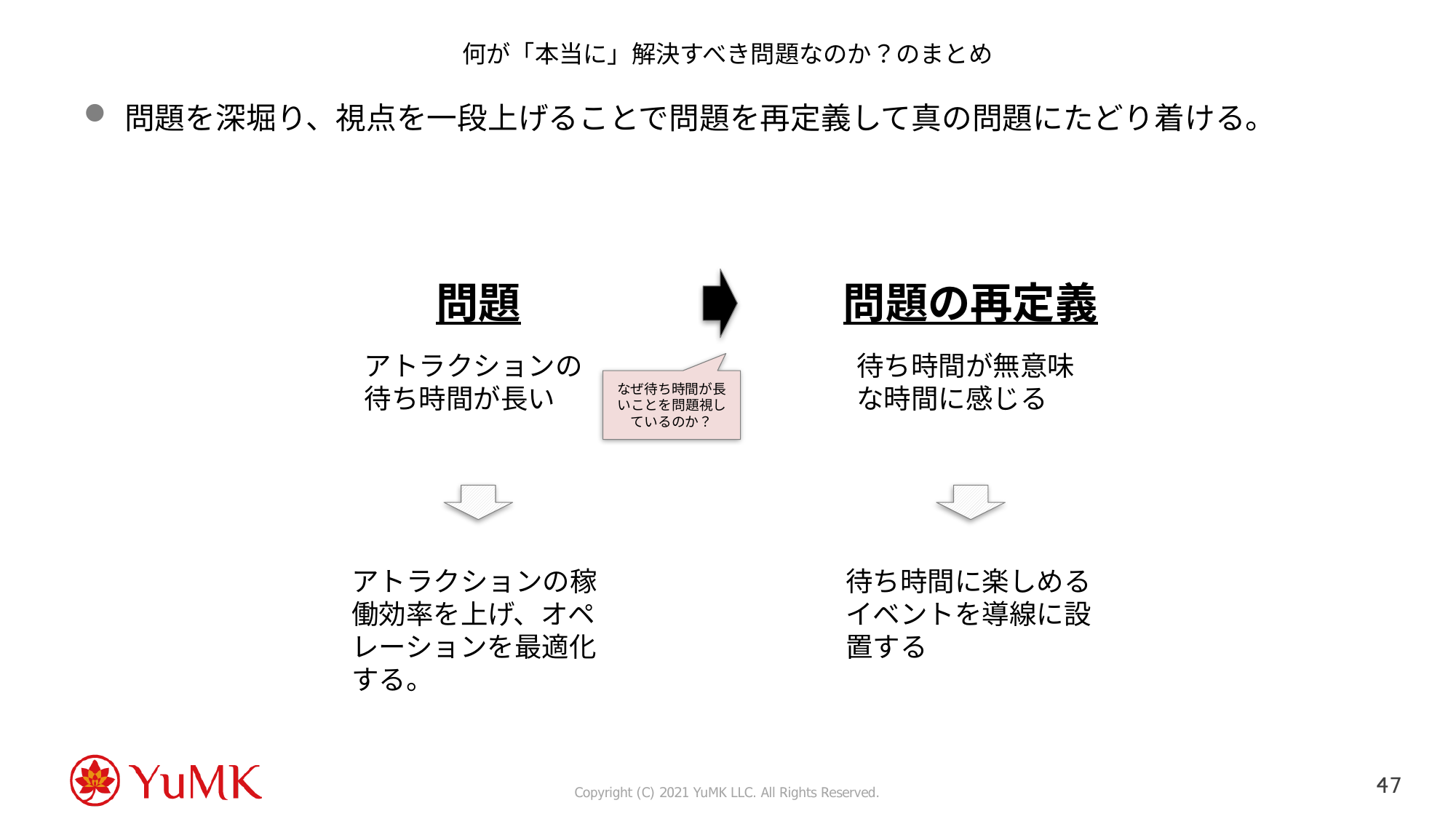

# 何が「本当に」解決すべき問題なのか？のまとめ
問題を深堀り、視点を一段上げることで問題を再定義して真の問題にたどり着ける。
問題
問題の再定義

アトラクションの待ち時間が長い
待ち時間が無意味な時間に感じる
なぜ待ち時間が長いことを問題視しているのか？

待ち時間に楽しめるイベントを導線に設置する
アトラクションの稼働効率を上げ、オペレーションを最適化する。
47